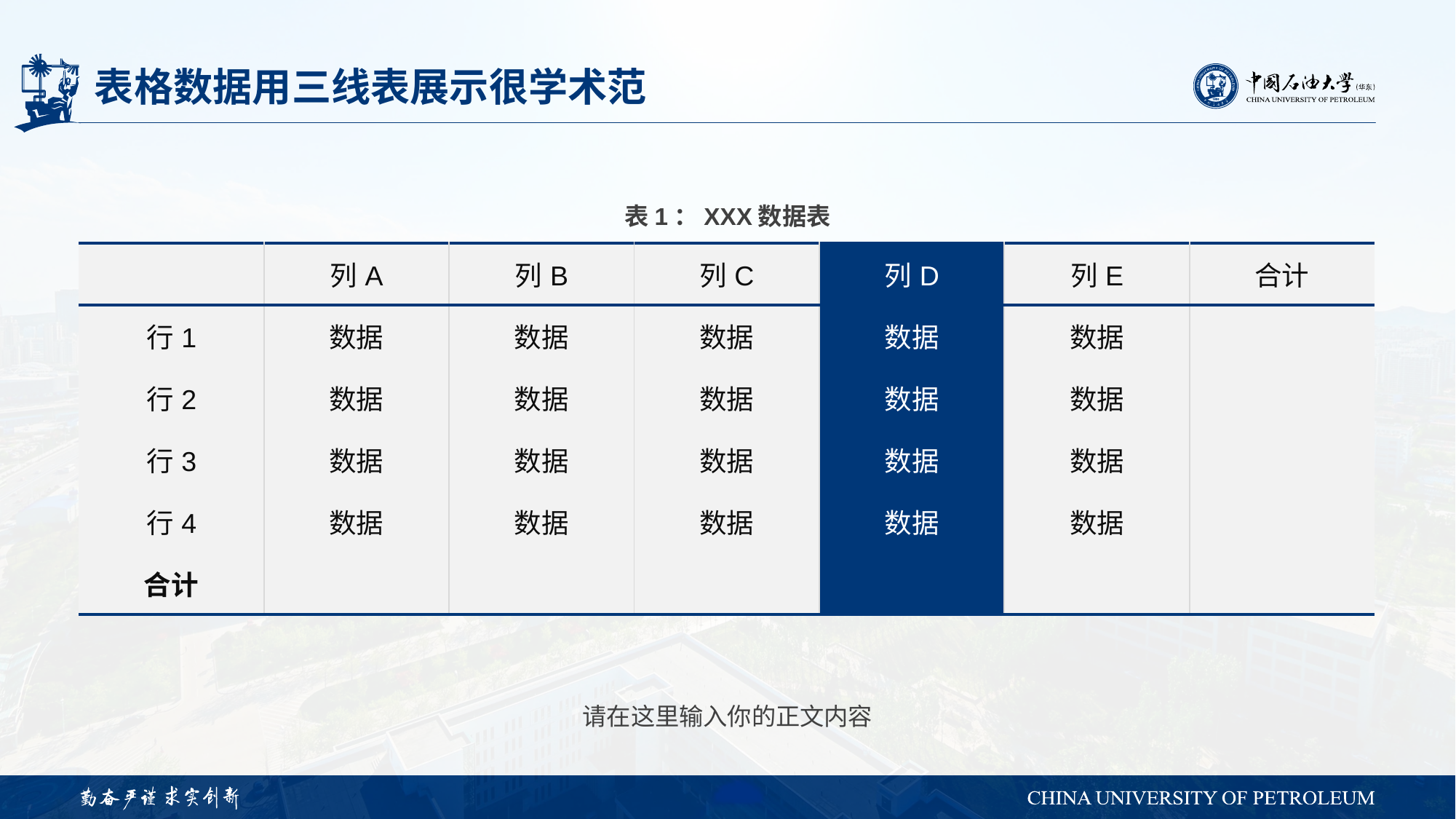

# 表格数据用三线表展示很学术范
表1：XXX数据表
|  | 列A | 列B | 列C | 列D | 列E | 合计 |
| --- | --- | --- | --- | --- | --- | --- |
| 行1 | 数据 | 数据 | 数据 | 数据 | 数据 |  |
| 行2 | 数据 | 数据 | 数据 | 数据 | 数据 |  |
| 行3 | 数据 | 数据 | 数据 | 数据 | 数据 |  |
| 行4 | 数据 | 数据 | 数据 | 数据 | 数据 |  |
| 合计 |  |  |  |  |  |  |
请在这里输入你的正文内容